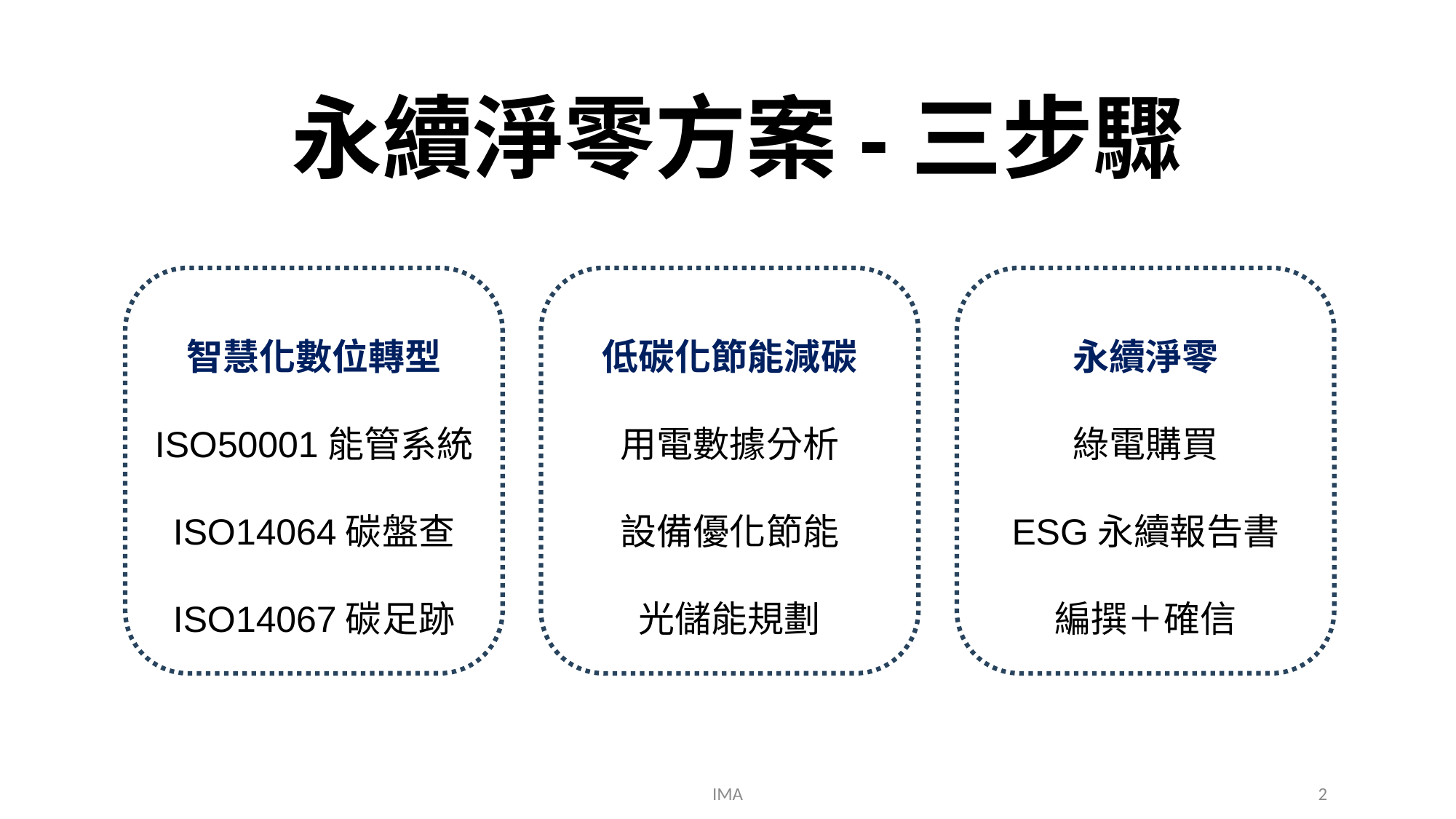

永續淨零方案-三步驟

低碳化節能減碳
用電數據分析
設備優化節能
光儲能規劃

永續淨零
綠電購買
ESG永續報告書
編撰＋確信
智慧化數位轉型
ISO50001能管系統
ISO14064碳盤查
ISO14067碳足跡
IMA
2